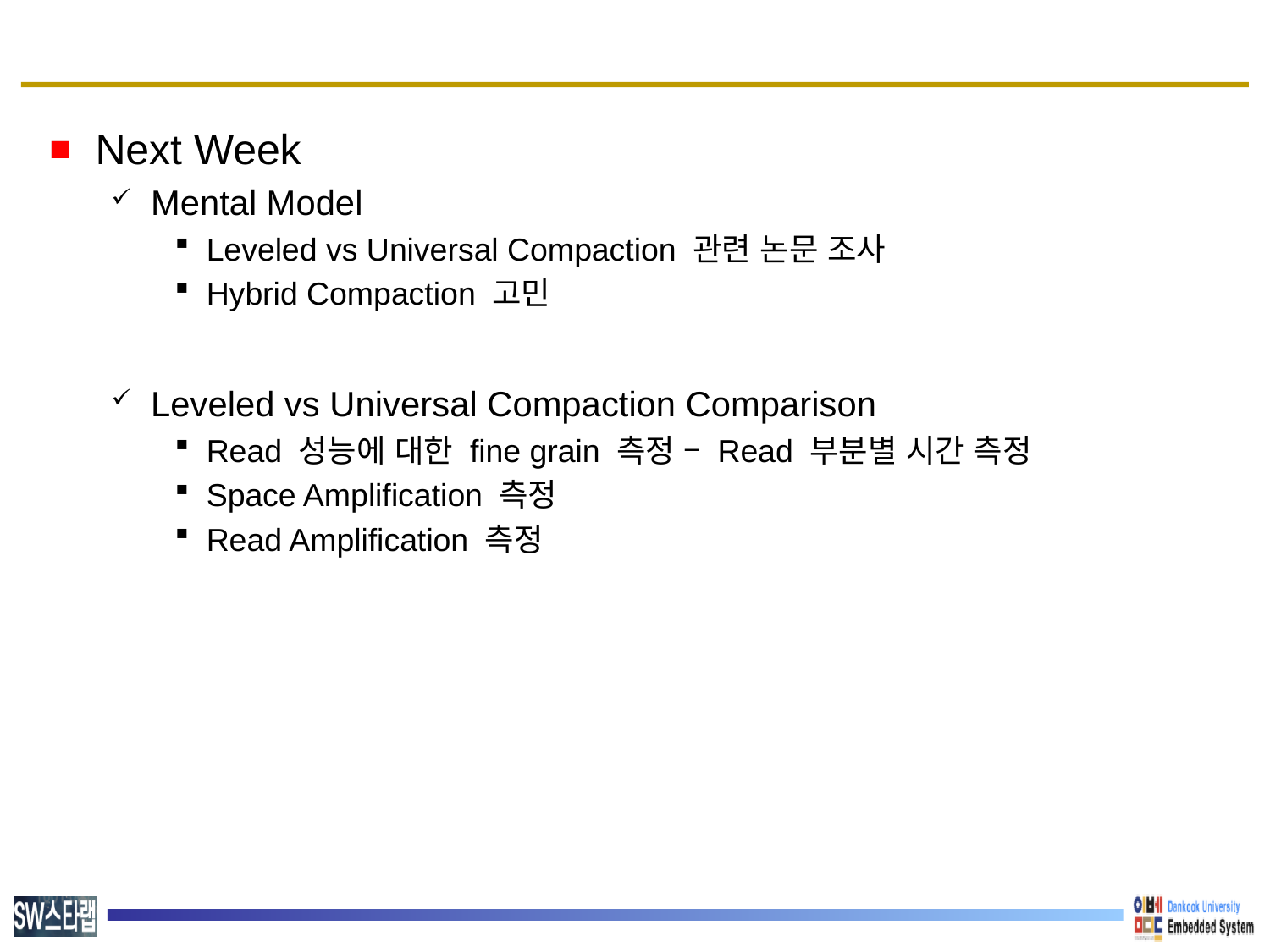

#
Next Week
Mental Model
Leveled vs Universal Compaction 관련 논문 조사
Hybrid Compaction 고민

Leveled vs Universal Compaction Comparison
Read 성능에 대한 fine grain 측정 – Read 부분별 시간 측정
Space Amplification 측정
Read Amplification 측정